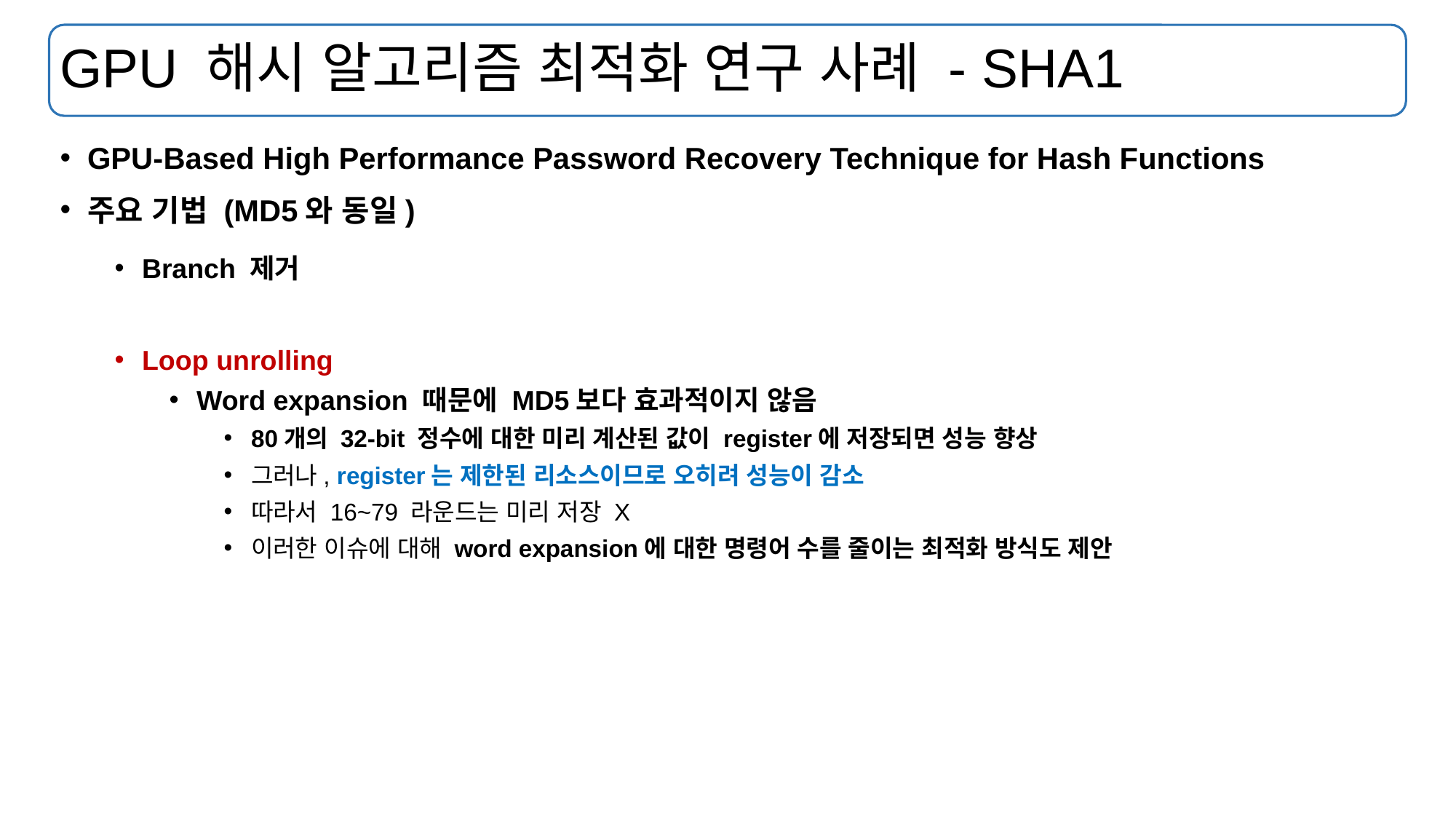

# GPU 해시 알고리즘 최적화 연구 사례 - SHA1
GPU-Based High Performance Password Recovery Technique for Hash Functions
주요 기법 (MD5와 동일)
Branch 제거

Loop unrolling
Word expansion 때문에 MD5보다 효과적이지 않음
80개의 32-bit 정수에 대한 미리 계산된 값이 register에 저장되면 성능 향상
그러나, register는 제한된 리소스이므로 오히려 성능이 감소
따라서 16~79 라운드는 미리 저장 X
이러한 이슈에 대해 word expansion에 대한 명령어 수를 줄이는 최적화 방식도 제안